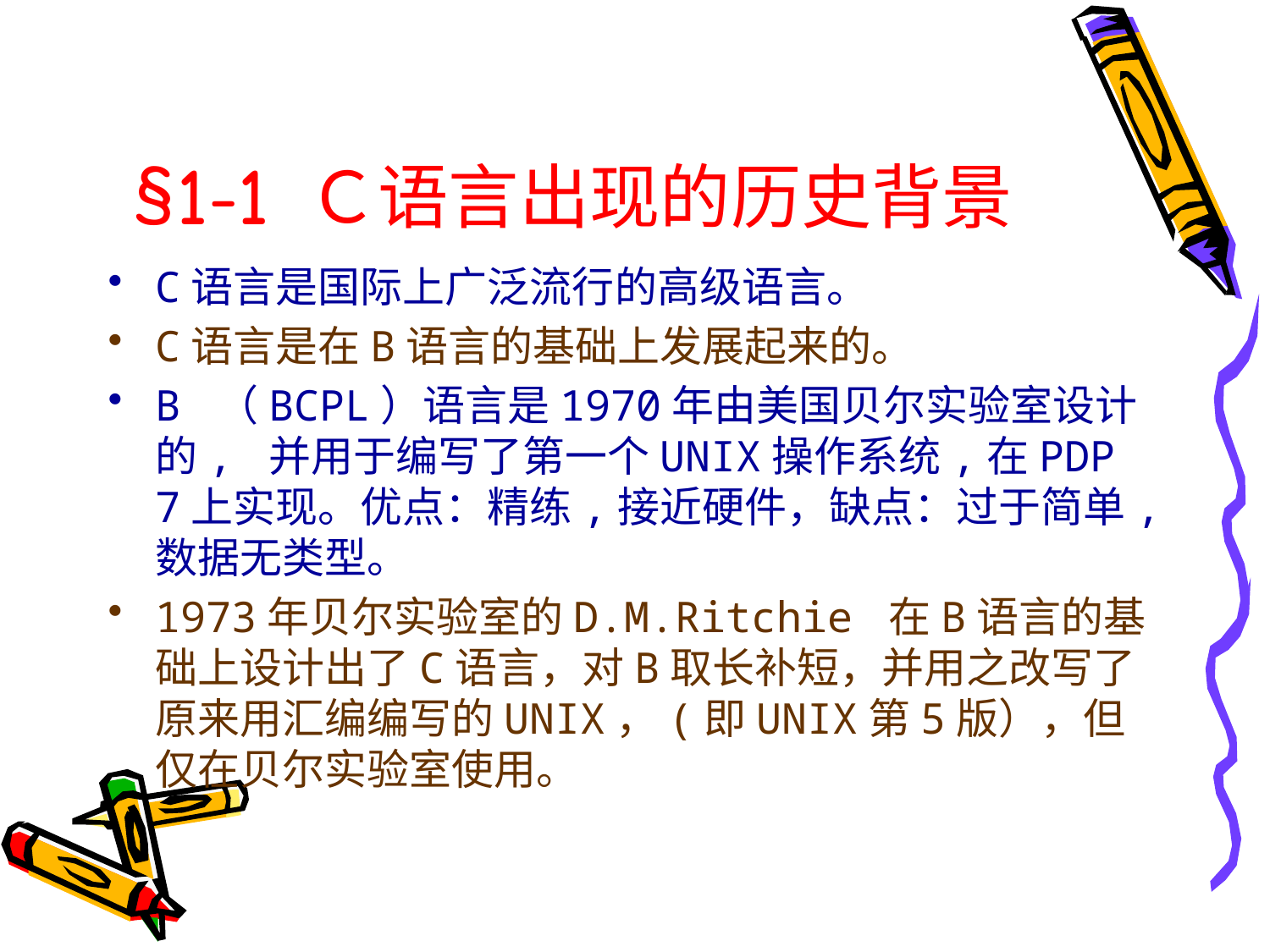

# §1-1 Ｃ语言出现的历史背景
C语言是国际上广泛流行的高级语言。
C语言是在B语言的基础上发展起来的。
B （BCPL）语言是1970年由美国贝尔实验室设计的, 并用于编写了第一个UNIX操作系统,在PDP 7上实现。优点：精练,接近硬件，缺点：过于简单,数据无类型。
1973年贝尔实验室的D.M.Ritchie 在B语言的基础上设计出了C语言，对B取长补短，并用之改写了原来用汇编编写的UNIX，(即UNIX第5版），但仅在贝尔实验室使用。